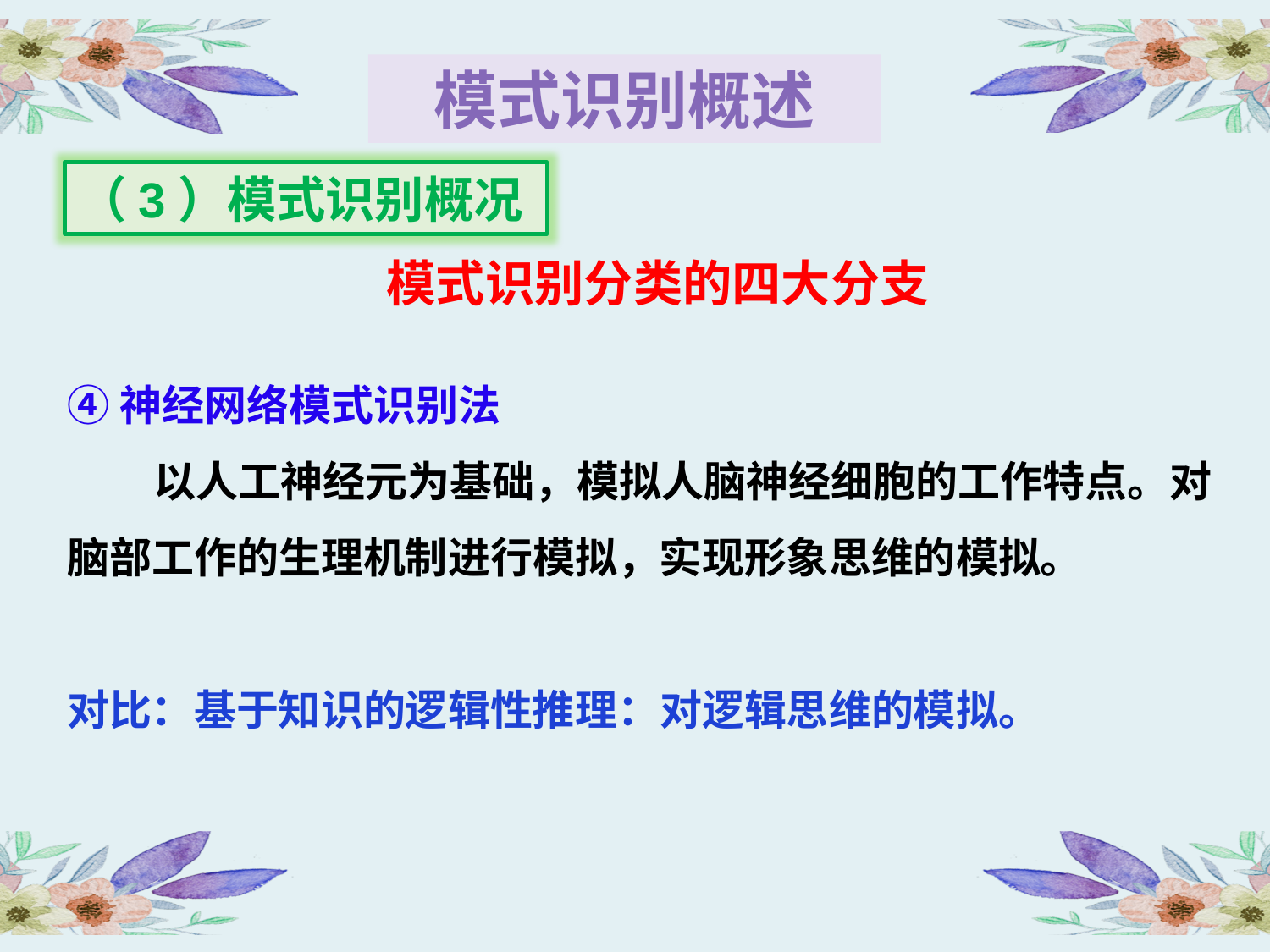

模式识别概述
（3）模式识别概况
 模式识别分类的四大分支
④神经网络模式识别法
        以人工神经元为基础，模拟人脑神经细胞的工作特点。对脑部工作的生理机制进行模拟，实现形象思维的模拟。

对比：基于知识的逻辑性推理：对逻辑思维的模拟。